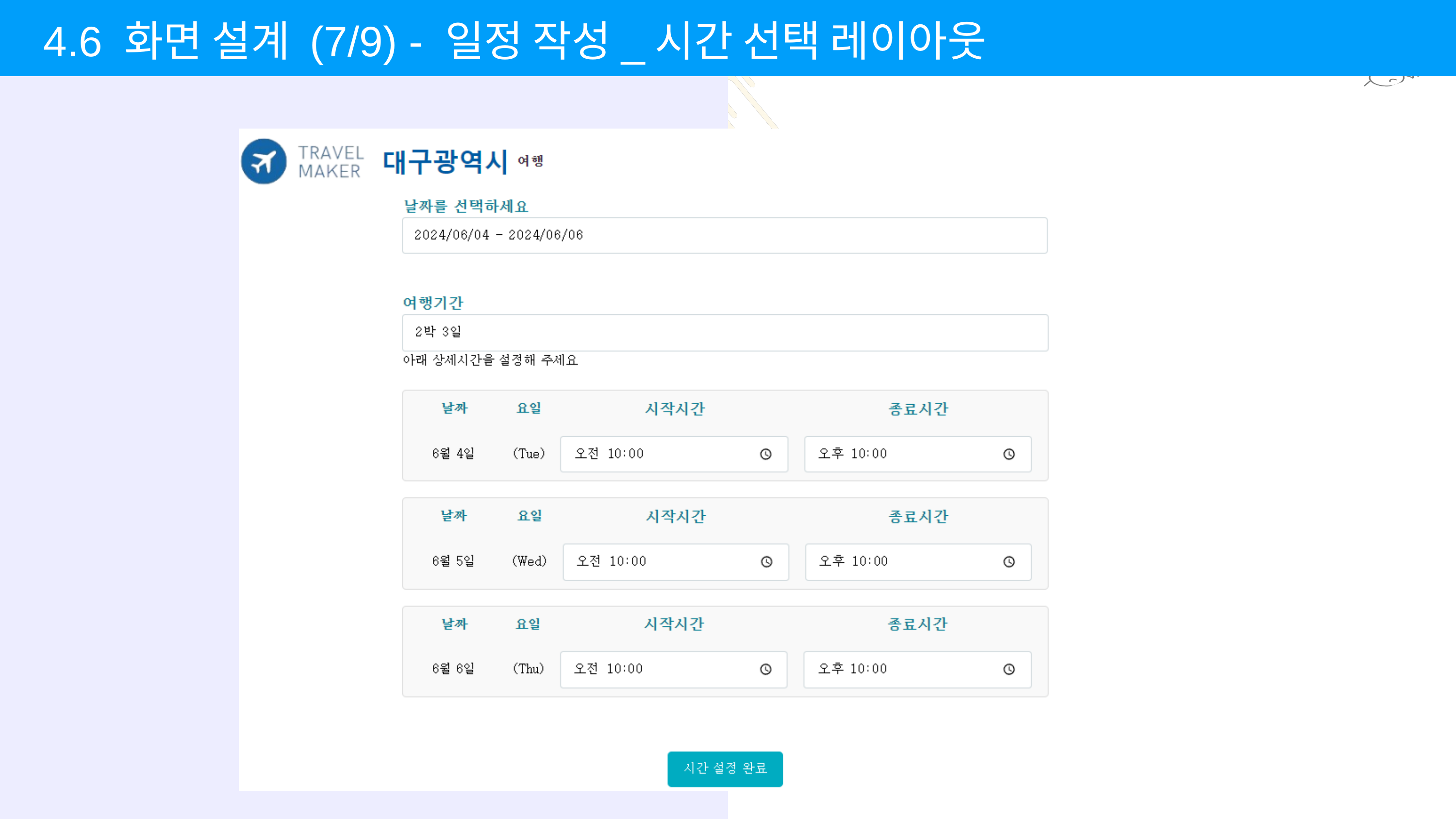

4.6 화면 설계 (7/9) - 일정 작성_시간 선택 레이아웃